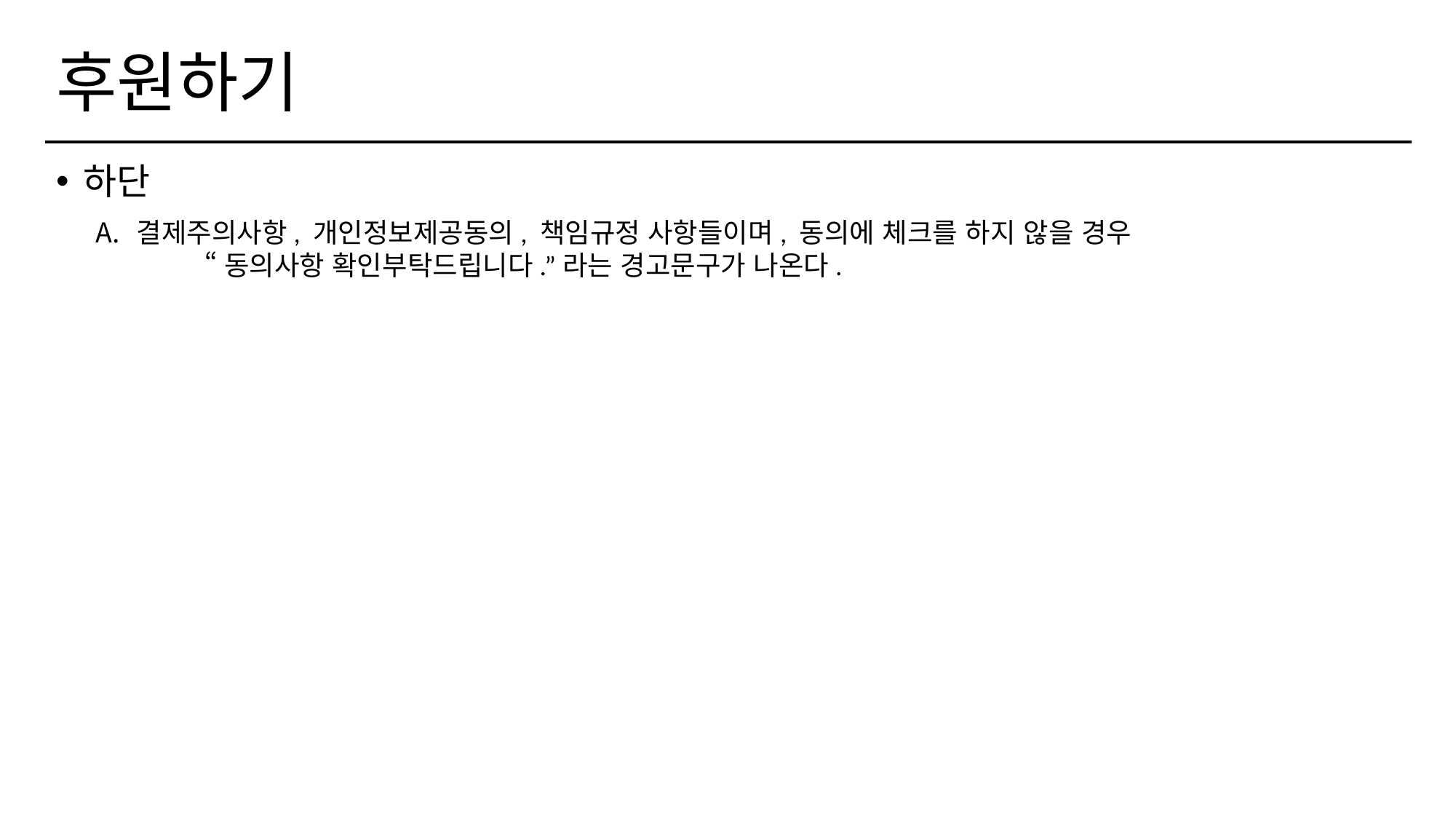

# 후원하기
하단
결제주의사항, 개인정보제공동의, 책임규정 사항들이며, 동의에 체크를 하지 않을 경우
	“동의사항 확인부탁드립니다.”라는 경고문구가 나온다.